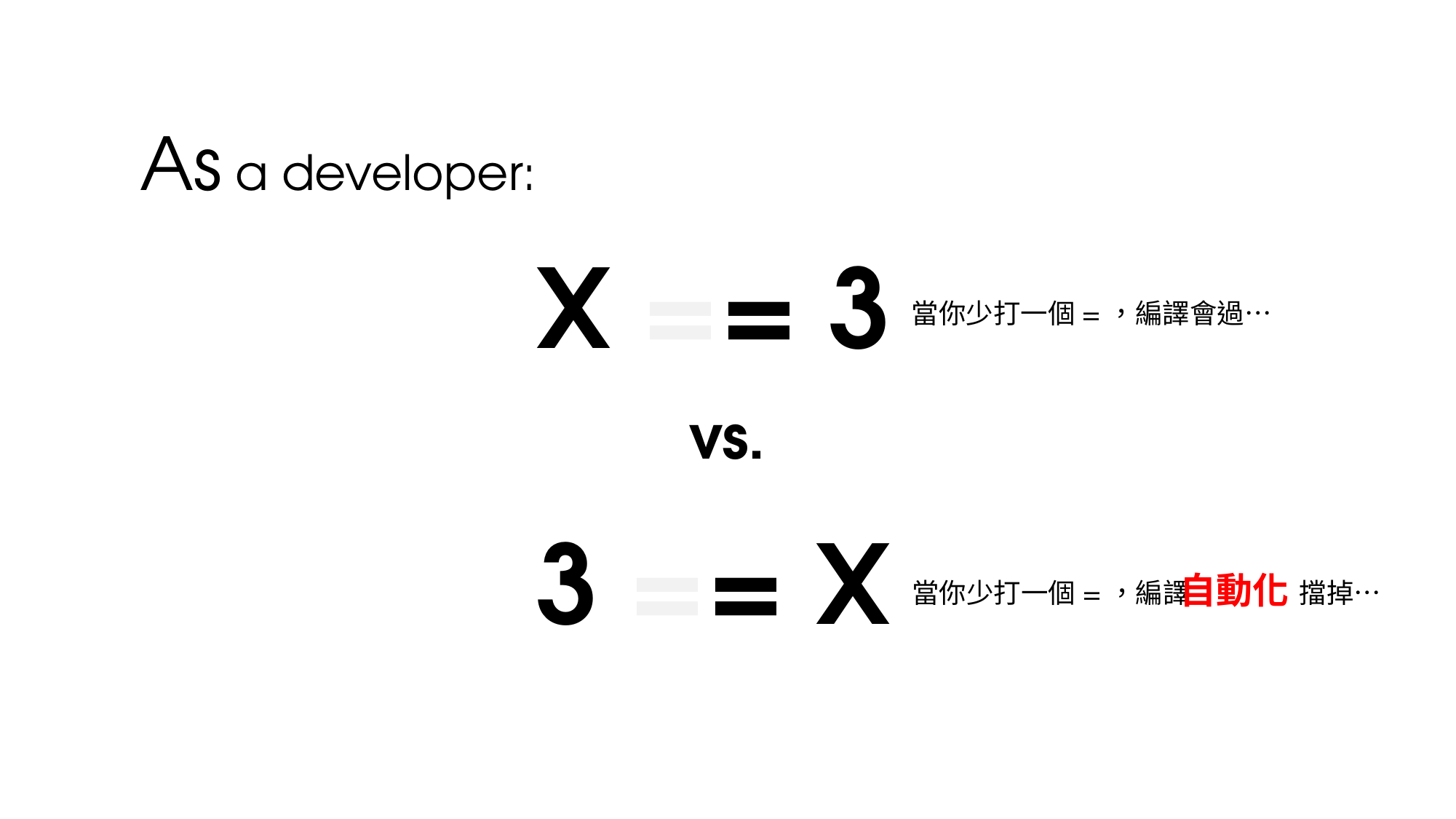

As a developer:
# X == 3
當你少打一個=，編譯會過…
vs.
3 == X
當你少打一個=，編譯自動化擋掉…
自動化